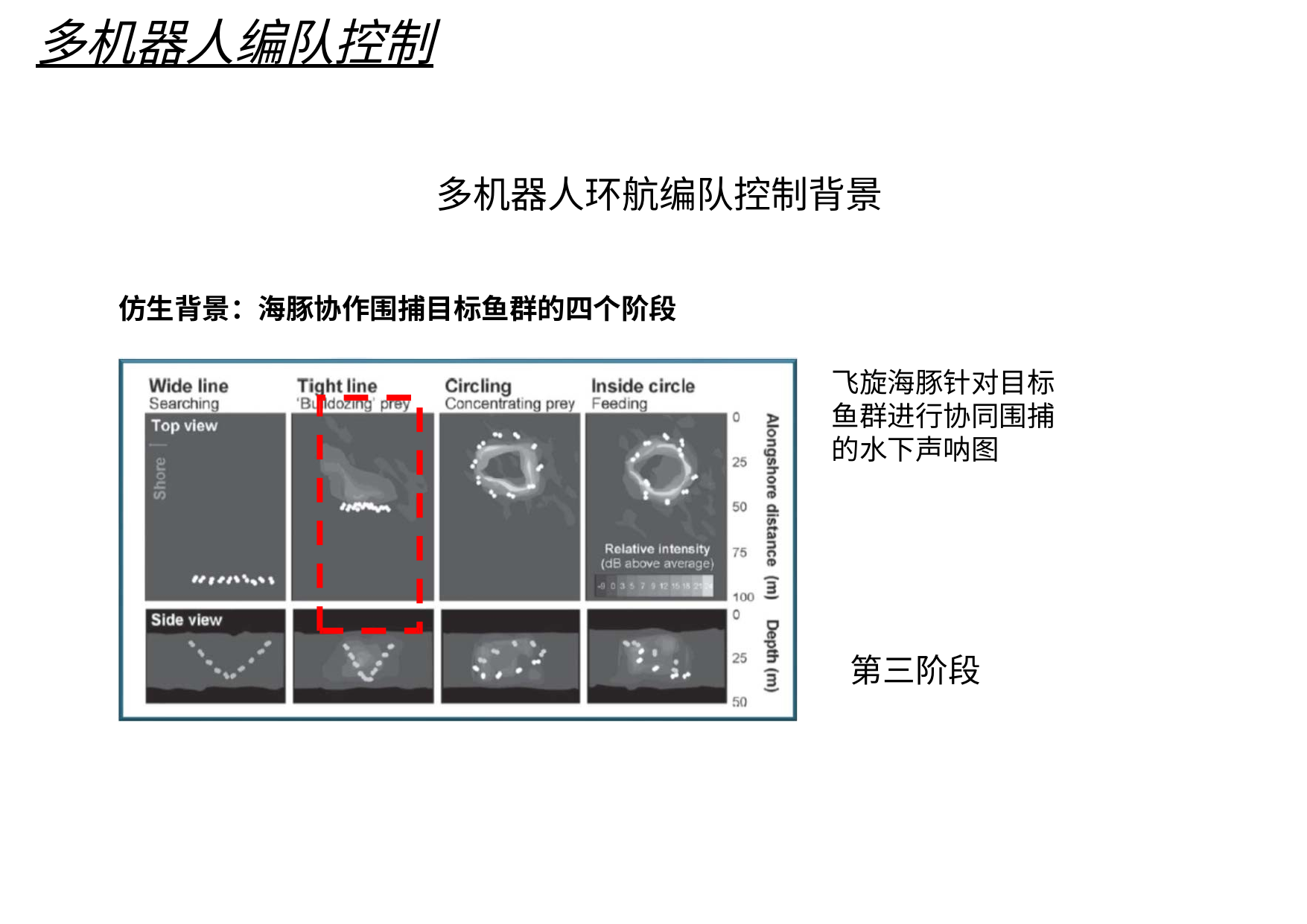

多机器人编队控制
多机器人环航编队控制背景
仿生背景：海豚协作围捕目标鱼群的四个阶段

飞旋海豚针对目标 鱼群进行协同围捕 的水下声呐图

第三阶段